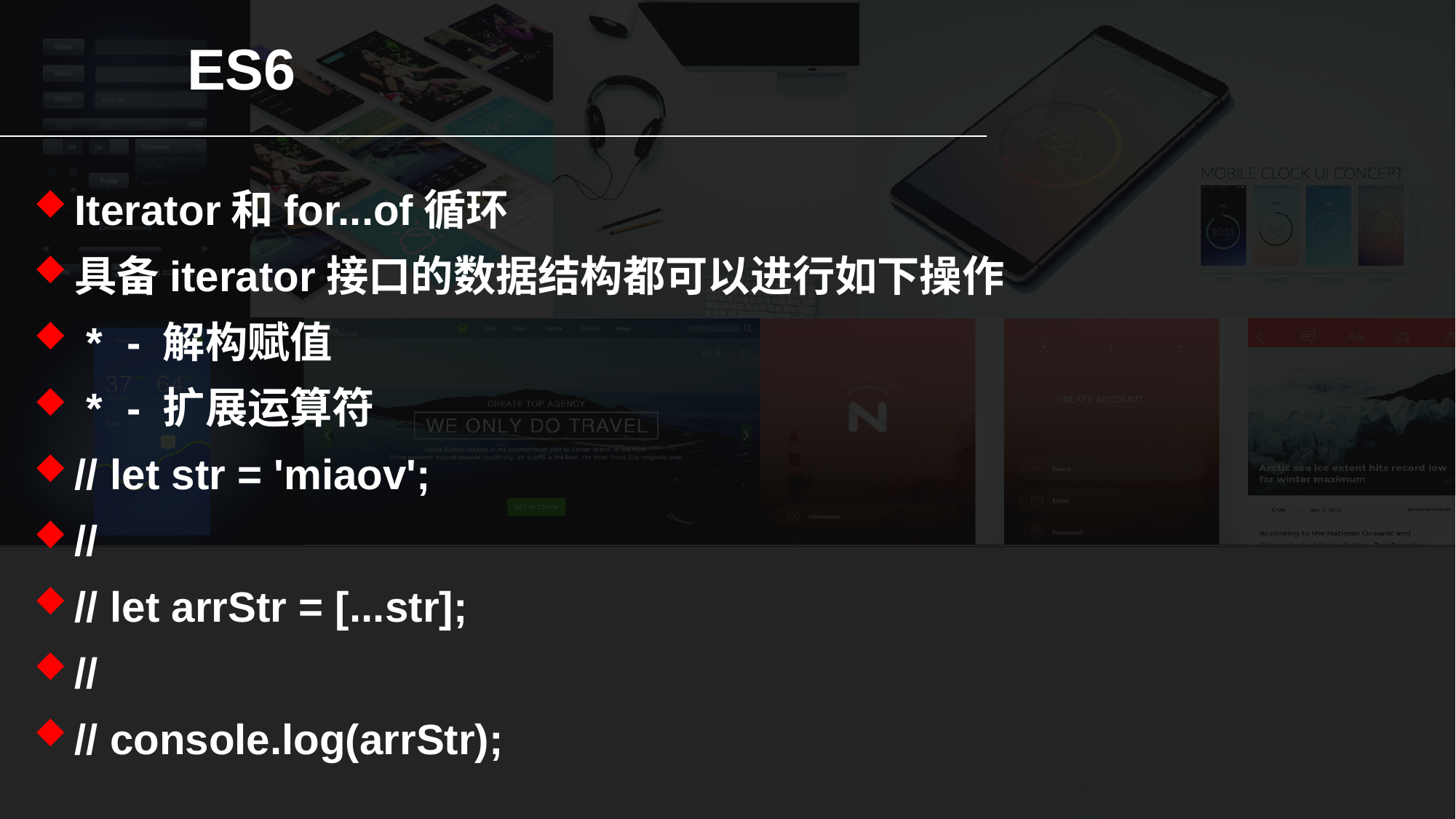

ES6

Iterator和for...of循环
具备iterator接口的数据结构都可以进行如下操作
 *  - 解构赋值
 *  - 扩展运算符
// let str = 'miaov';
//
// let arrStr = [...str];
//
// console.log(arrStr);